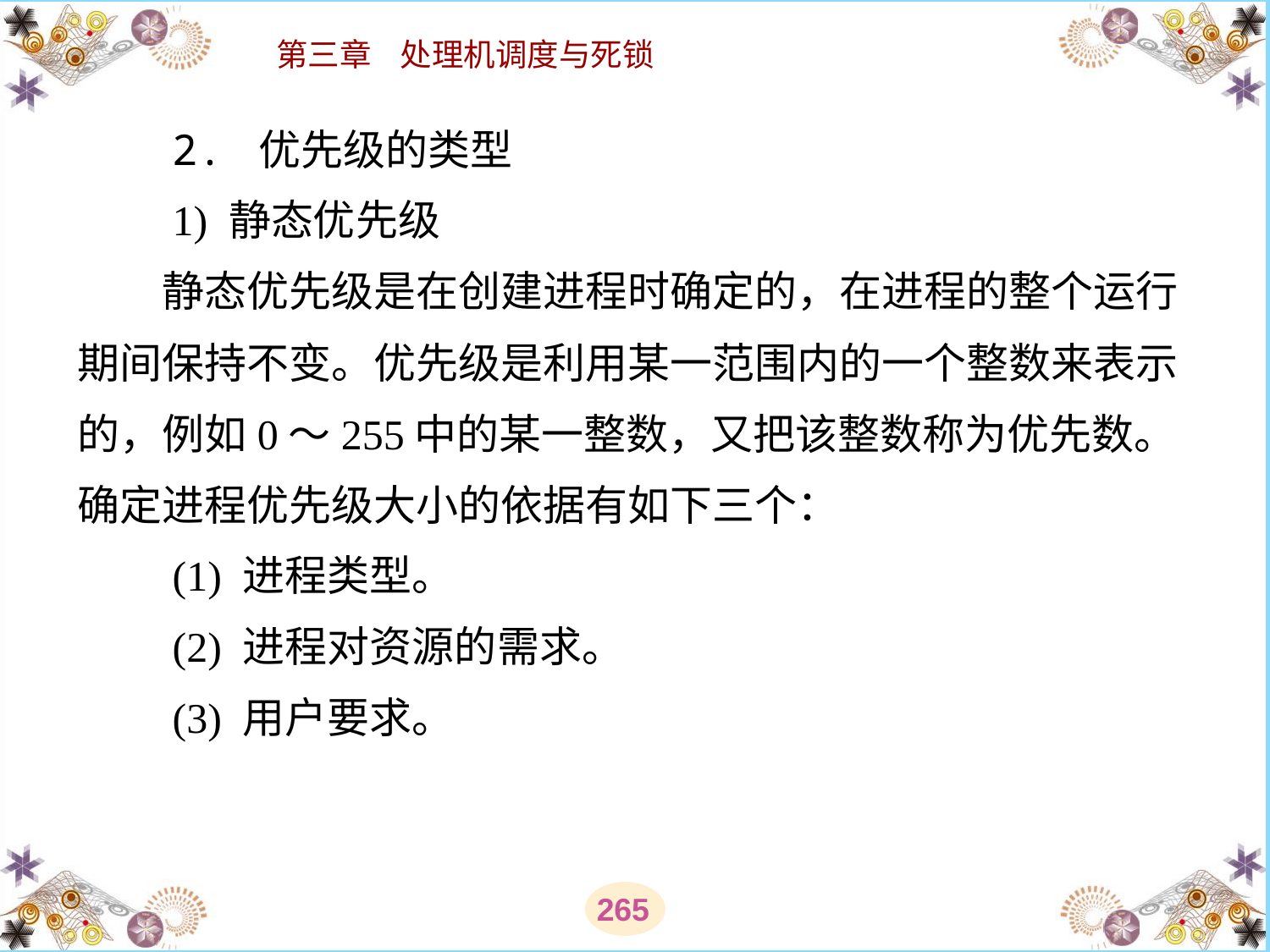

# 2. 优先级的类型 　　1) 静态优先级 　　静态优先级是在创建进程时确定的，在进程的整个运行期间保持不变。优先级是利用某一范围内的一个整数来表示的，例如0～255中的某一整数，又把该整数称为优先数。确定进程优先级大小的依据有如下三个： 　　(1) 进程类型。 　　(2) 进程对资源的需求。 　　(3) 用户要求。